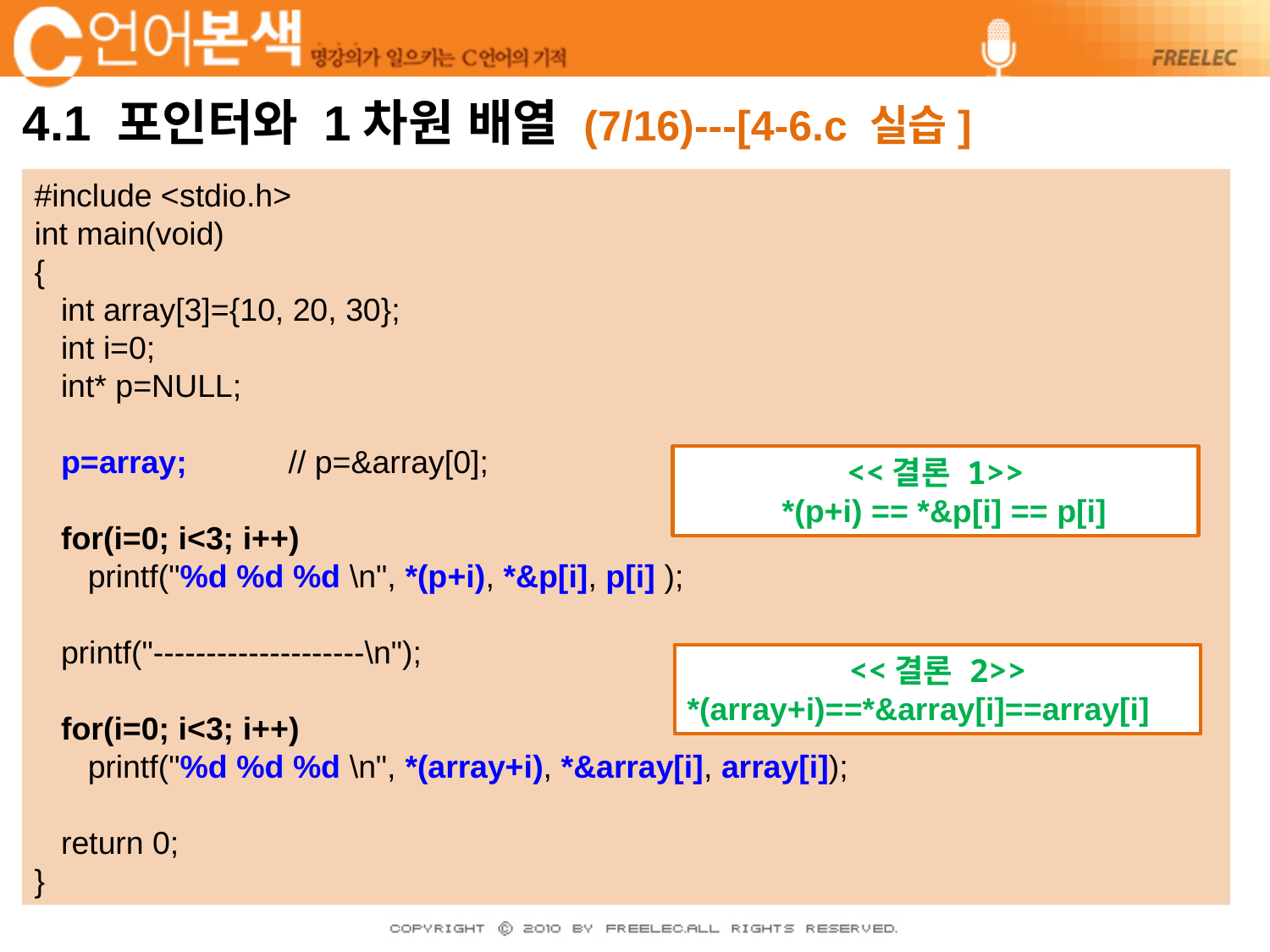

# 4.1 포인터와 1차원 배열 (7/16)---[4-6.c 실습]

#include <stdio.h>
int main(void)
{
   int array[3]={10, 20, 30};
   int i=0;
   int* p=NULL;

   p=array;	// p=&array[0];

   for(i=0; i<3; i++)
      printf("%d %d %d \n", *(p+i), *&p[i], p[i] );

   printf("--------------------\n");

   for(i=0; i<3; i++)
      printf("%d %d %d \n", *(array+i), *&array[i], array[i]);

   return 0;
}
<<결론 1>>
  *(p+i) == *&p[i] == p[i]
<<결론 2>>
*(array+i)==*&array[i]==array[i]